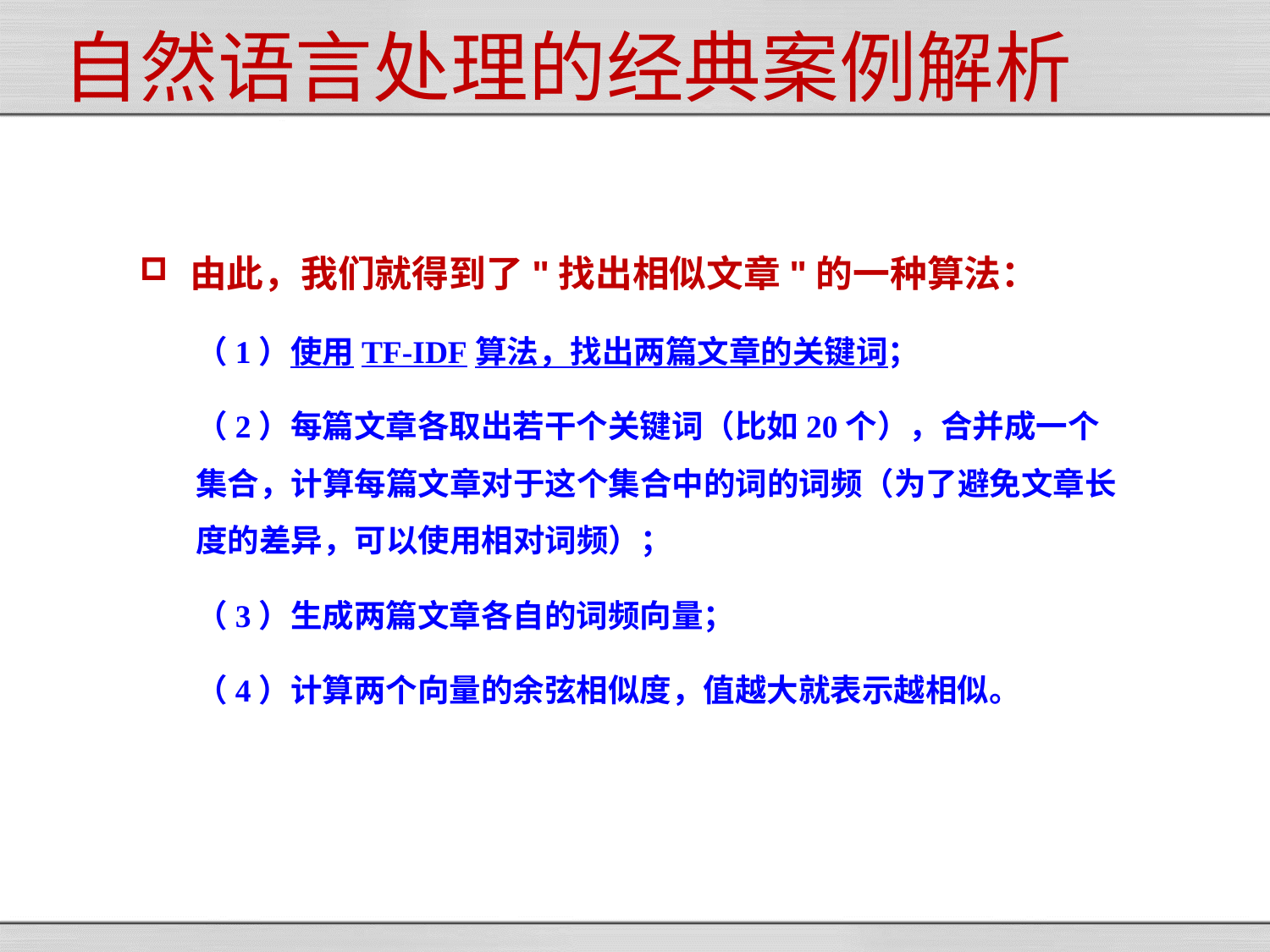

自然语言处理的经典案例解析
由此，我们就得到了"找出相似文章"的一种算法：
（1）使用TF-IDF算法，找出两篇文章的关键词；
（2）每篇文章各取出若干个关键词（比如20个），合并成一个集合，计算每篇文章对于这个集合中的词的词频（为了避免文章长度的差异，可以使用相对词频）；
（3）生成两篇文章各自的词频向量；
（4）计算两个向量的余弦相似度，值越大就表示越相似。